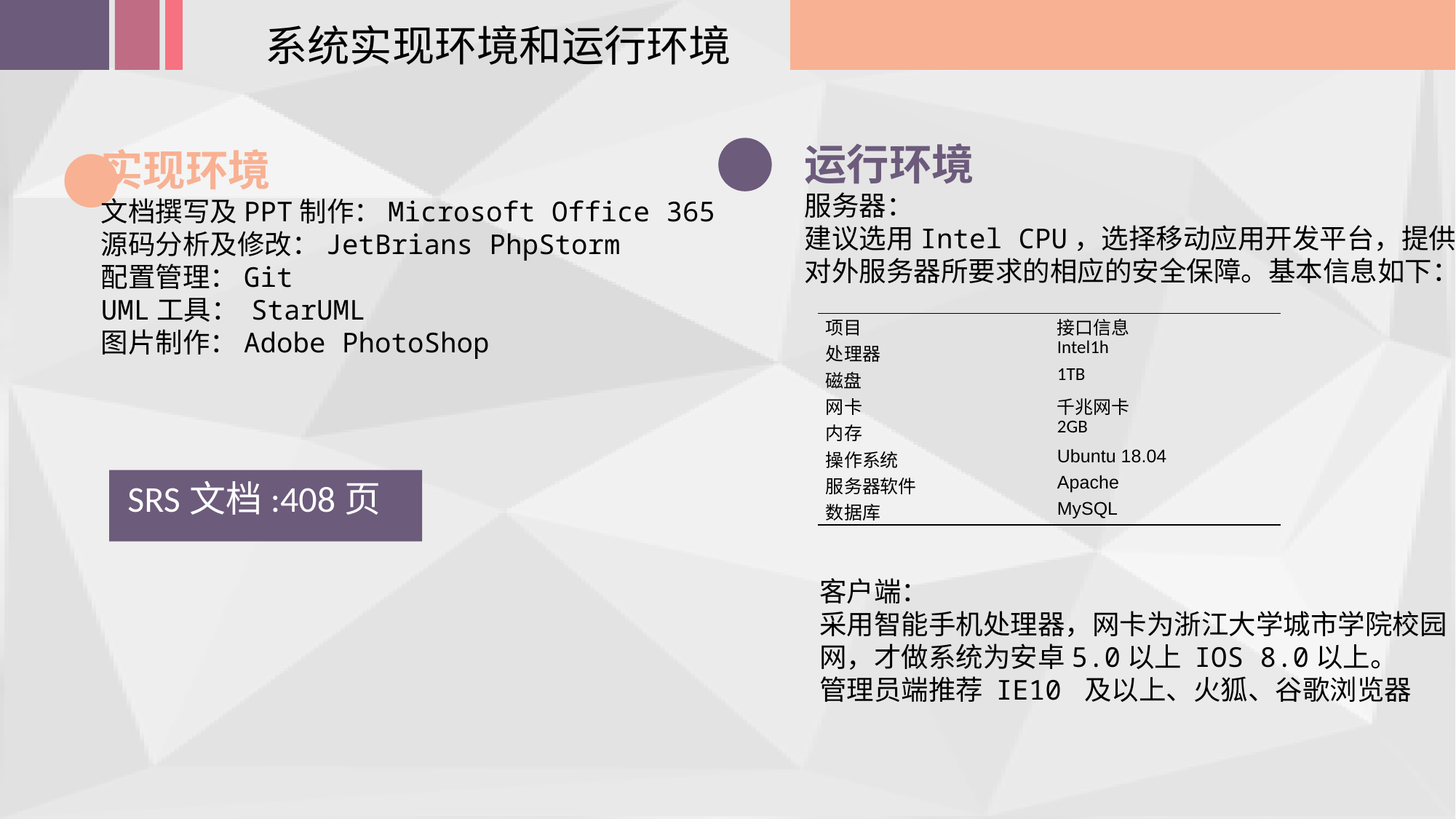

系统实现环境和运行环境
运行环境
服务器：
建议选用Intel CPU，选择移动应用开发平台，提供
对外服务器所要求的相应的安全保障。基本信息如下：
实现环境
文档撰写及PPT制作：Microsoft Office 365
源码分析及修改：JetBrians PhpStorm
配置管理：Git
UML工具： StarUML
图片制作：Adobe PhotoShop

| 项目 | 接口信息 |
| --- | --- |
| 处理器 | Intel1h |
| 磁盘 | 1TB |
| 网卡 | 千兆网卡 |
| 内存 | 2GB |
| 操作系统 | Ubuntu 18.04 |
| 服务器软件 | Apache |
| 数据库 | MySQL |

SRS文档:408页
客户端：
采用智能手机处理器，网卡为浙江大学城市学院校园网，才做系统为安卓5.0以上 IOS 8.0以上。
管理员端推荐 IE10 及以上、火狐、谷歌浏览器